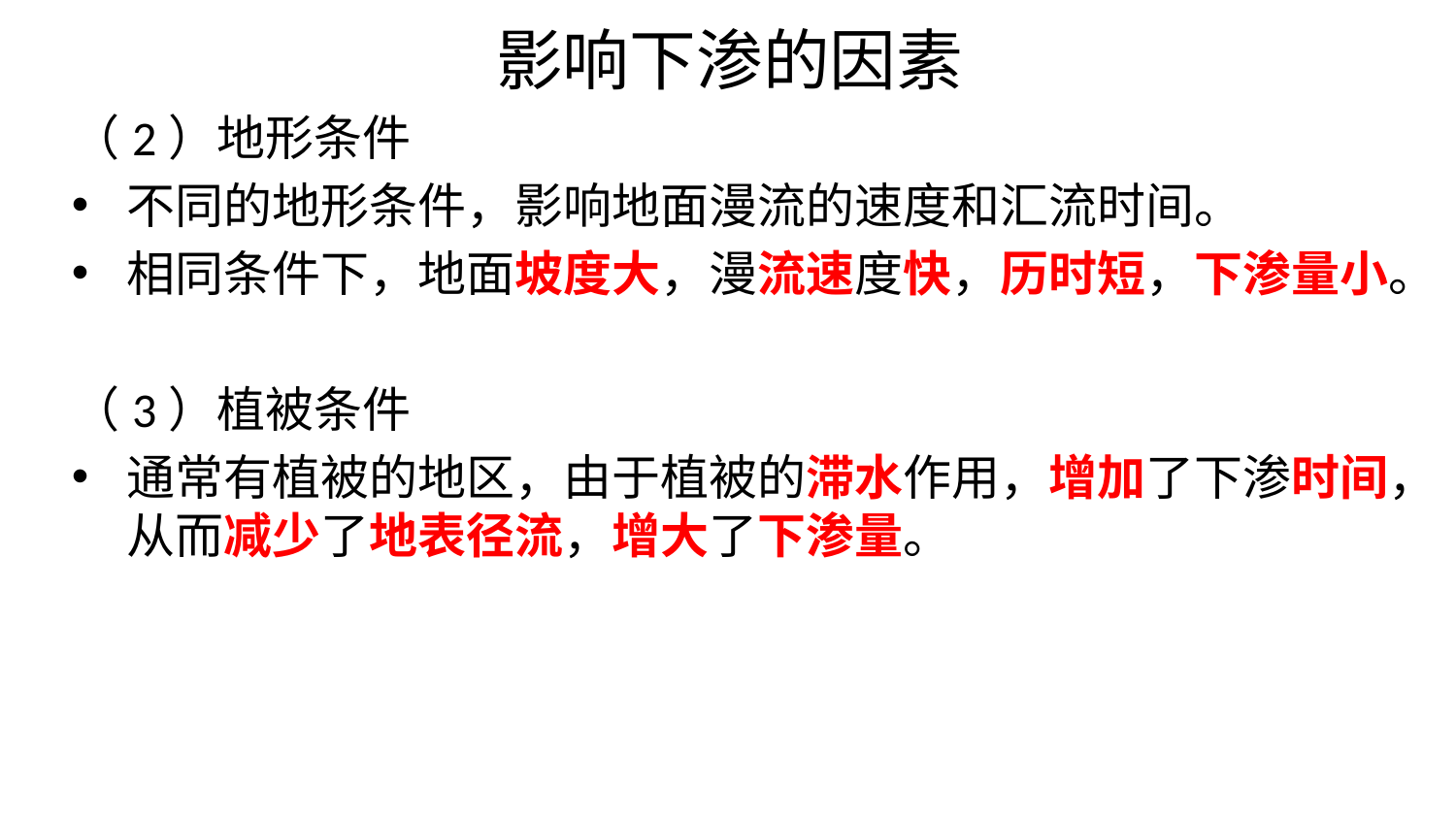

# 影响下渗的因素
（2）地形条件
不同的地形条件，影响地面漫流的速度和汇流时间。
相同条件下，地面坡度大，漫流速度快，历时短，下渗量小。

（3）植被条件
通常有植被的地区，由于植被的滞水作用，增加了下渗时间，从而减少了地表径流，增大了下渗量。